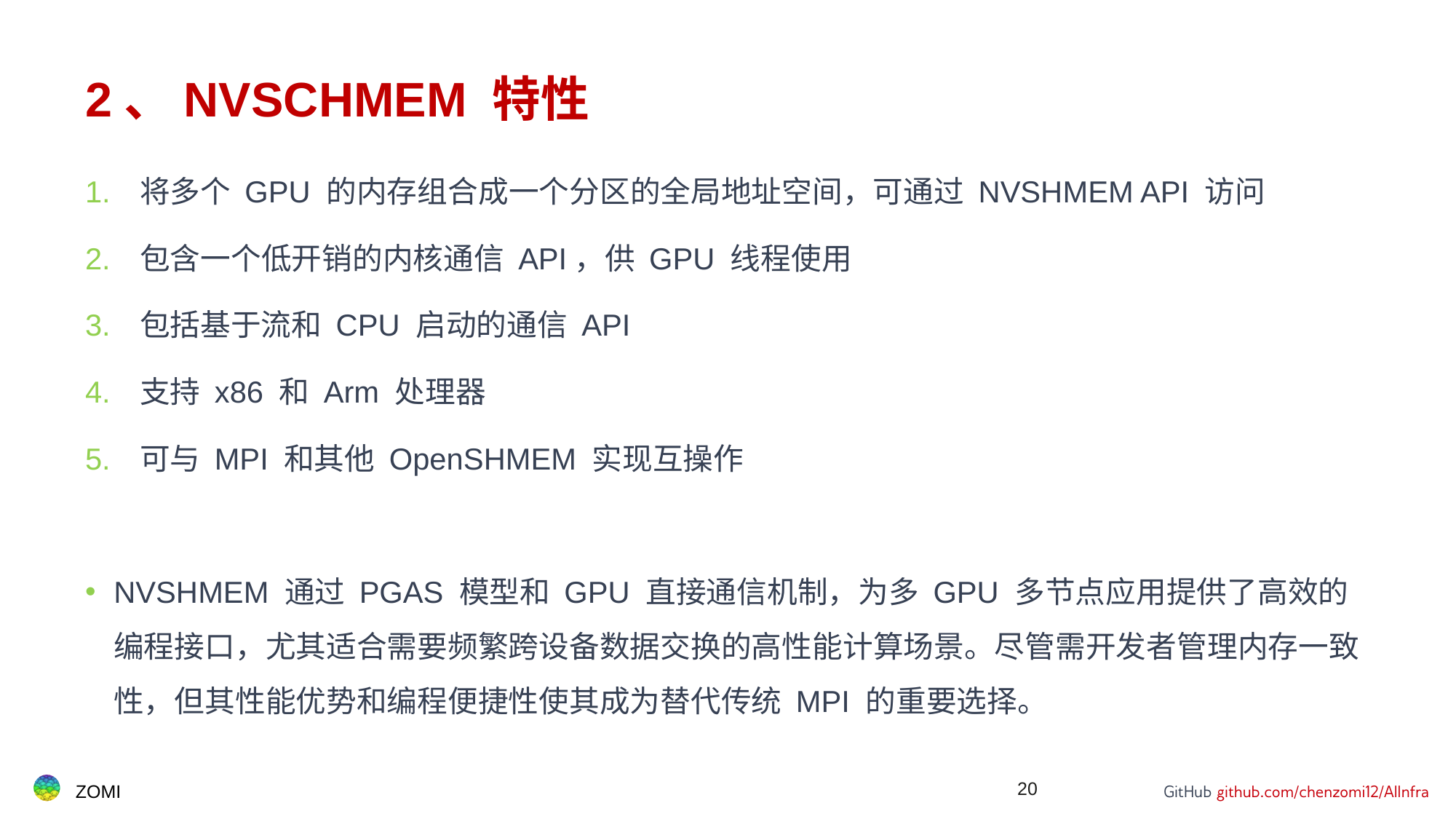

# 2、NVSCHMEM 特性
将多个 GPU 的内存组合成一个分区的全局地址空间，可通过 NVSHMEM API 访问
包含一个低开销的内核通信 API，供 GPU 线程使用
包括基于流和 CPU 启动的通信 API
支持 x86 和 Arm 处理器
可与 MPI 和其他 OpenSHMEM 实现互操作

NVSHMEM 通过 PGAS 模型和 GPU 直接通信机制，为多 GPU 多节点应用提供了高效的编程接口，尤其适合需要频繁跨设备数据交换的高性能计算场景。尽管需开发者管理内存一致性，但其性能优势和编程便捷性使其成为替代传统 MPI 的重要选择。